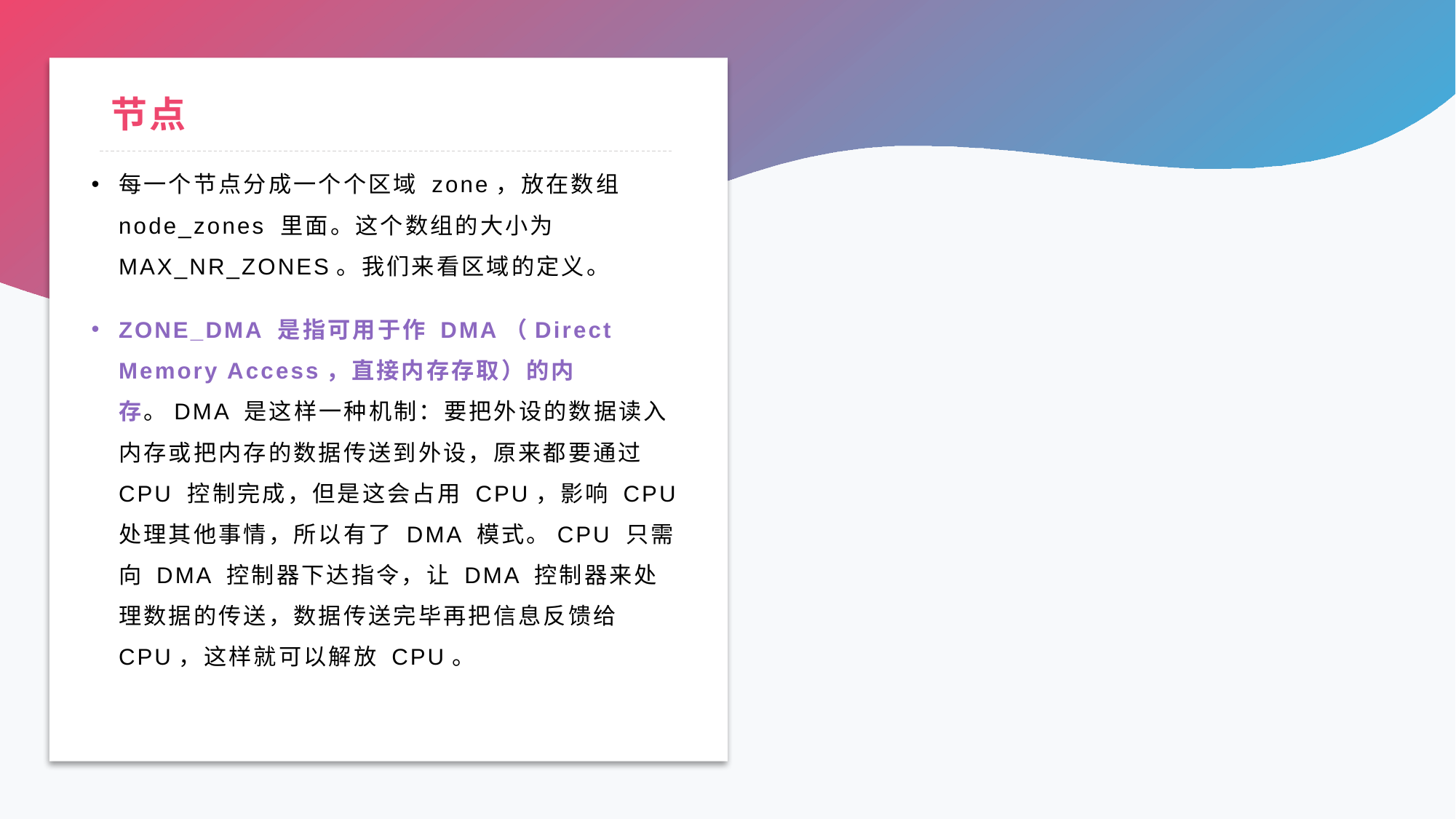

# 节点
每一个节点分成一个个区域 zone，放在数组 node_zones 里面。这个数组的大小为 MAX_NR_ZONES。我们来看区域的定义。
ZONE_DMA 是指可用于作 DMA（Direct Memory Access，直接内存存取）的内存。DMA 是这样一种机制：要把外设的数据读入内存或把内存的数据传送到外设，原来都要通过 CPU 控制完成，但是这会占用 CPU，影响 CPU 处理其他事情，所以有了 DMA 模式。CPU 只需向 DMA 控制器下达指令，让 DMA 控制器来处理数据的传送，数据传送完毕再把信息反馈给 CPU，这样就可以解放 CPU。